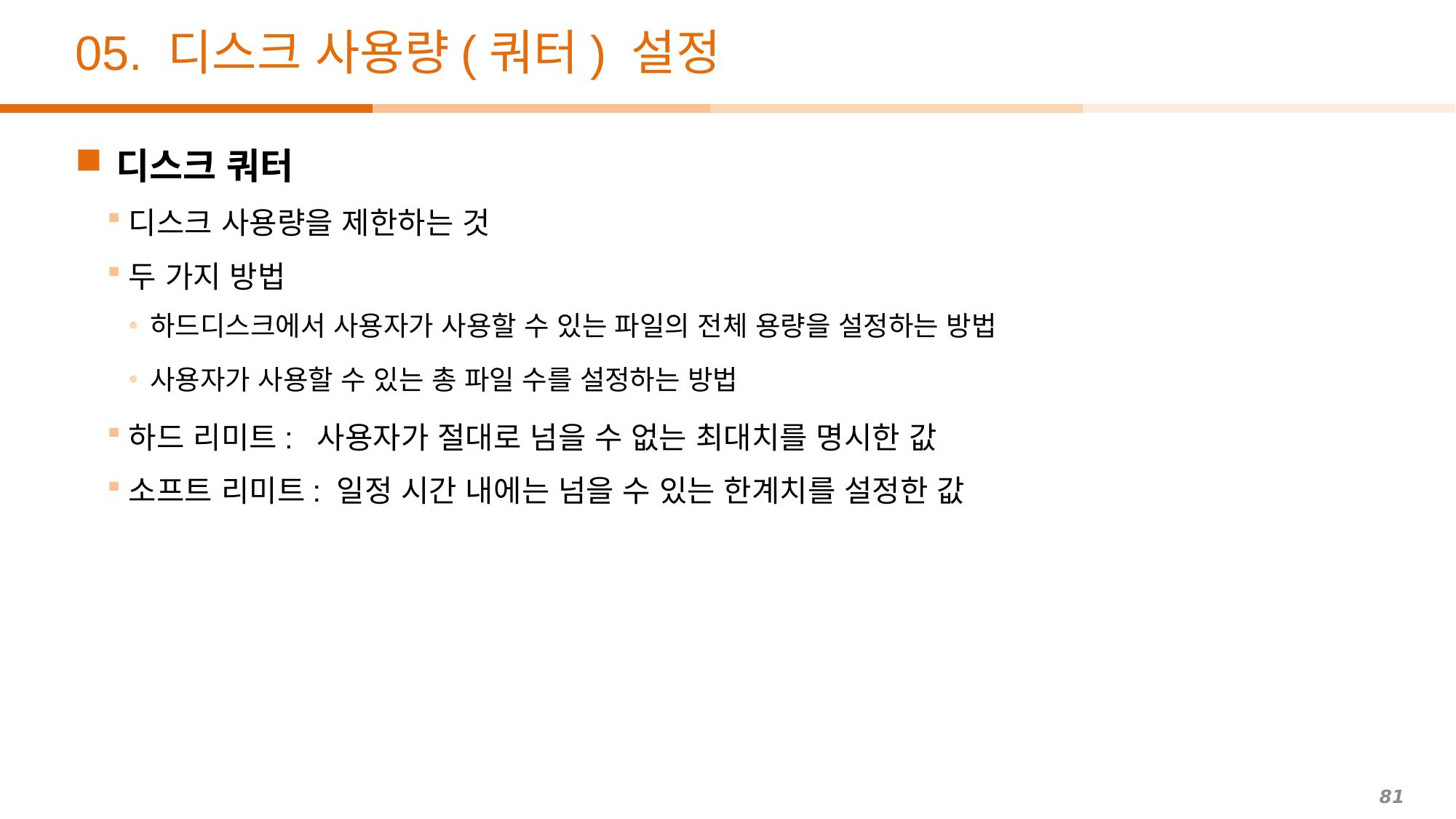

# 05. 디스크 사용량(쿼터) 설정
디스크 쿼터
디스크 사용량을 제한하는 것
두 가지 방법
하드디스크에서 사용자가 사용할 수 있는 파일의 전체 용량을 설정하는 방법
사용자가 사용할 수 있는 총 파일 수를 설정하는 방법
하드 리미트:  사용자가 절대로 넘을 수 없는 최대치를 명시한 값
소프트 리미트: 일정 시간 내에는 넘을 수 있는 한계치를 설정한 값